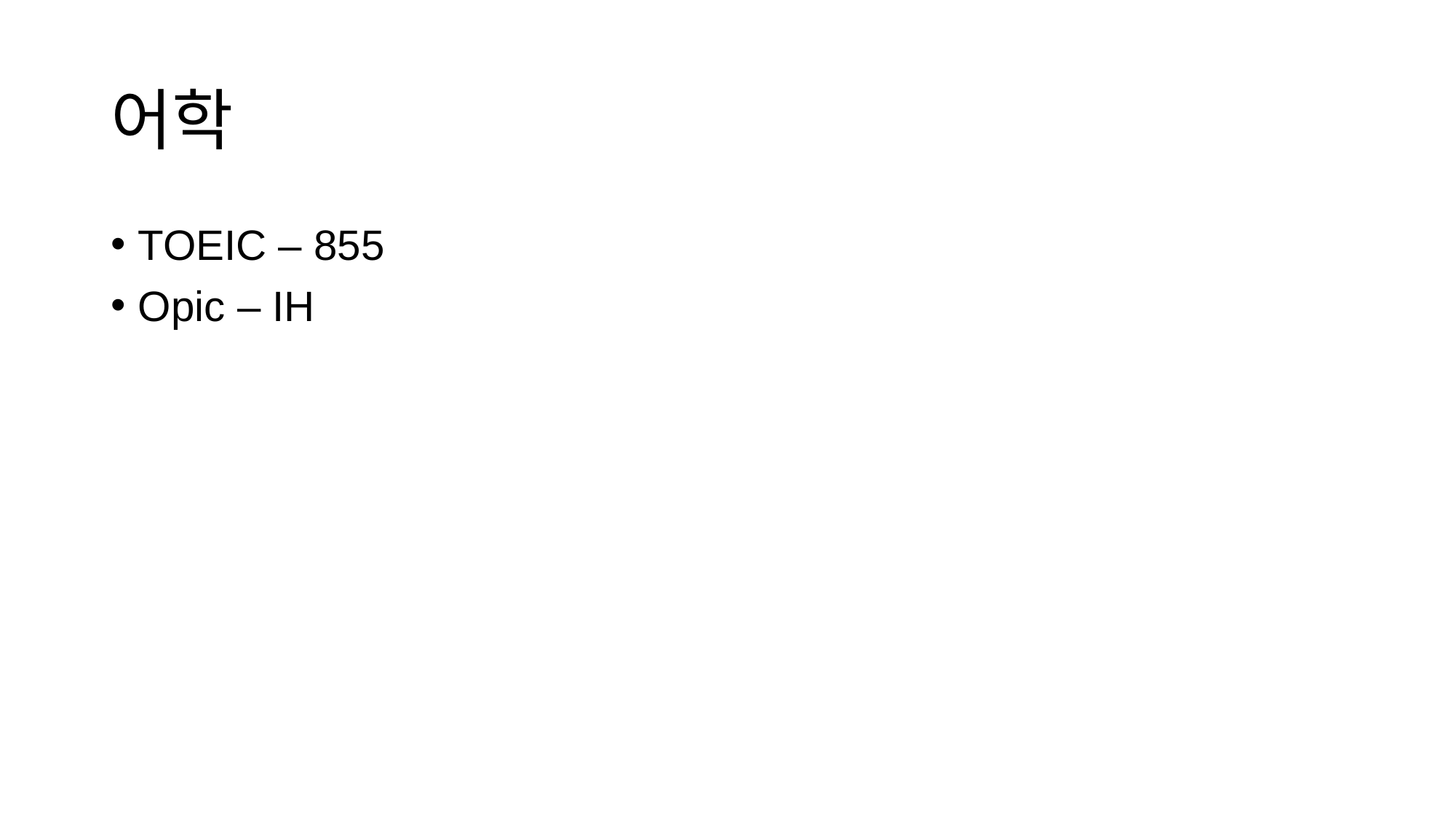

# 어학
TOEIC – 855
Opic – IH